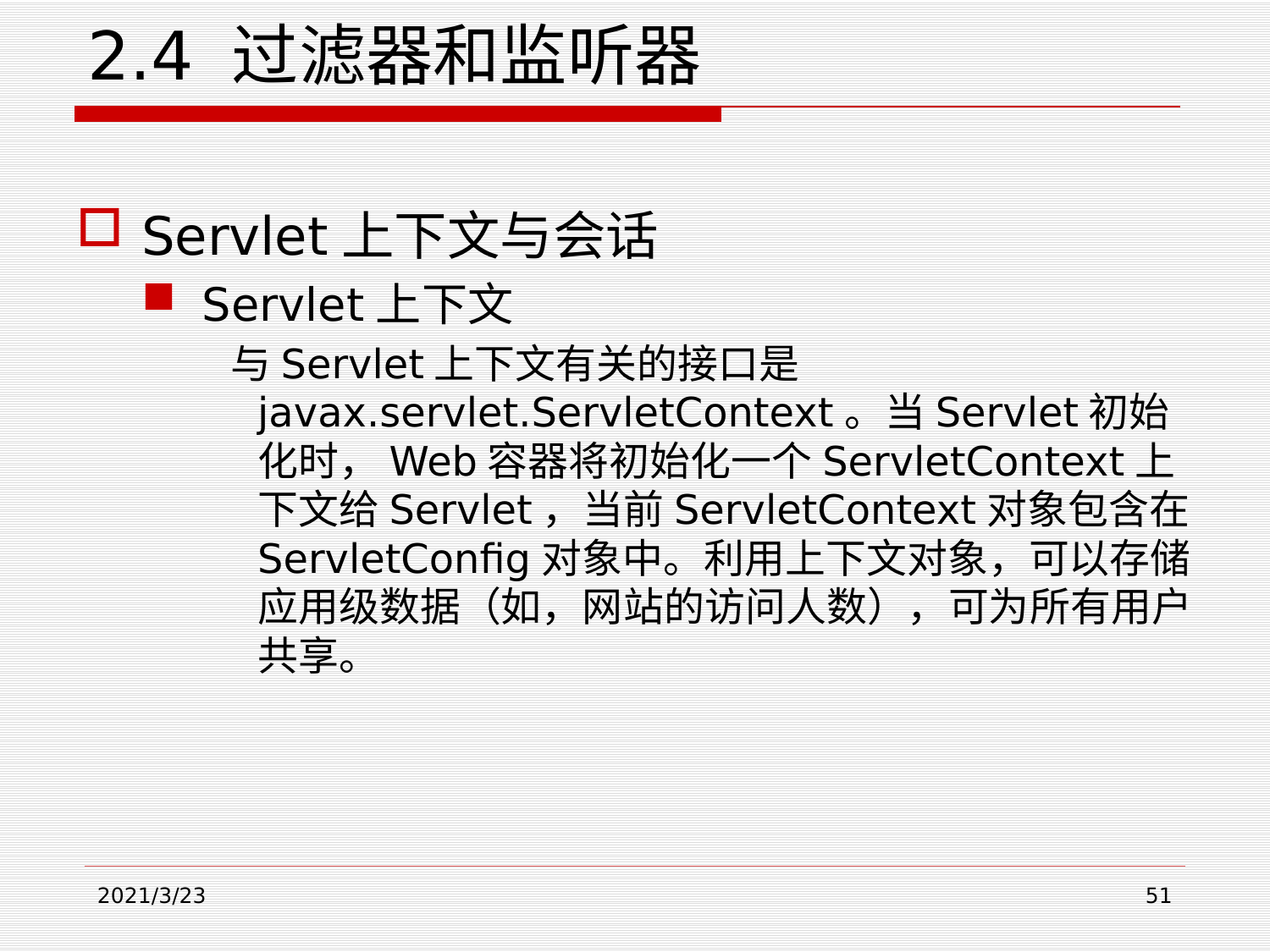

2.4 过滤器和监听器
Servlet上下文与会话
Servlet上下文
  与Servlet上下文有关的接口是javax.servlet.ServletContext。当Servlet初始化时，Web容器将初始化一个ServletContext上下文给Servlet，当前ServletContext对象包含在ServletConfig对象中。利用上下文对象，可以存储应用级数据（如，网站的访问人数），可为所有用户共享。

2021/3/23
51